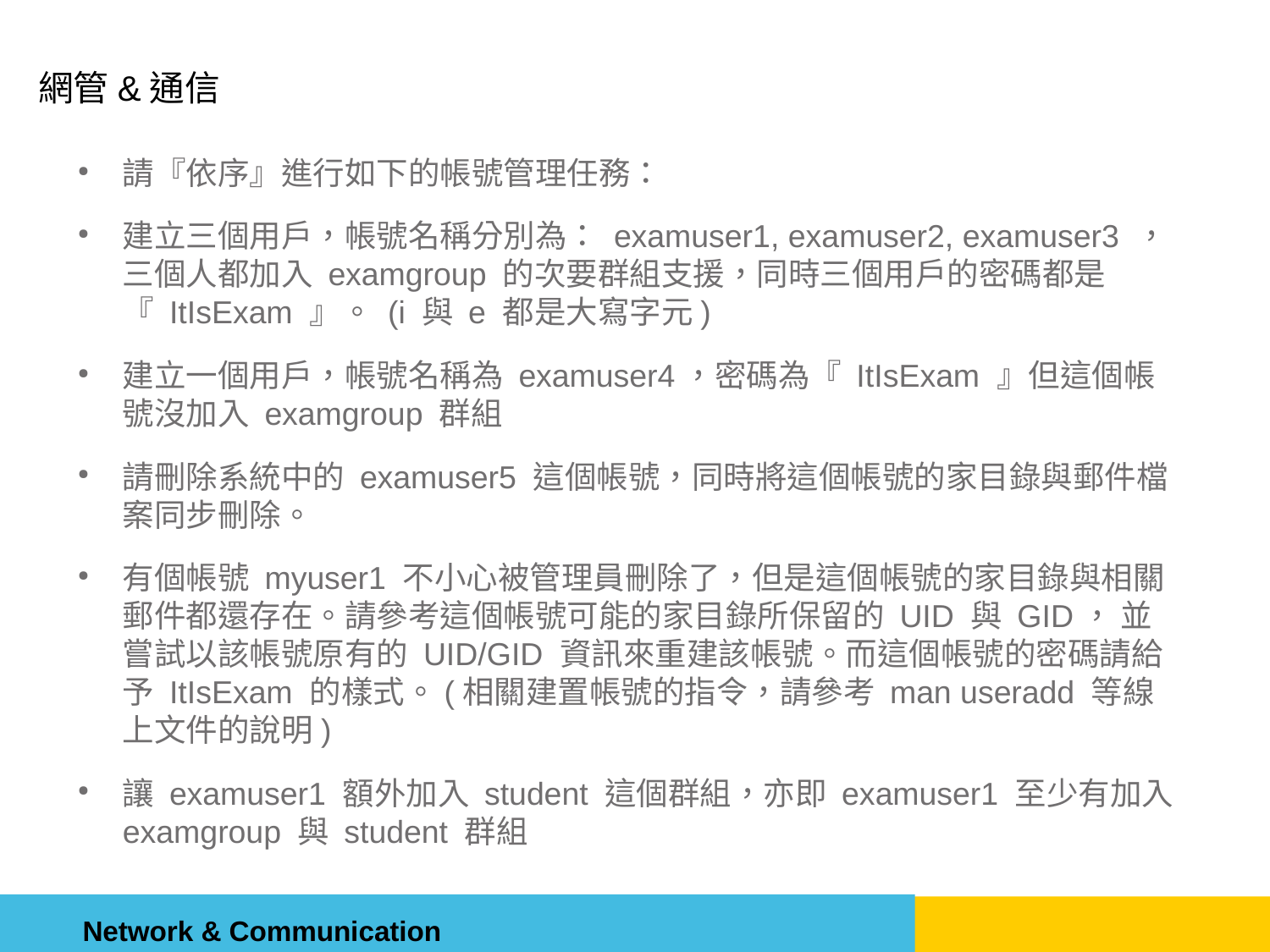

請『依序』進行如下的帳號管理任務：
建立三個用戶，帳號名稱分別為： examuser1, examuser2, examuser3 ，三個人都加入 examgroup 的次要群組支援，同時三個用戶的密碼都是『 ItIsExam 』。 (i 與 e 都是大寫字元)
建立一個用戶，帳號名稱為 examuser4，密碼為『 ItIsExam 』但這個帳號沒加入 examgroup 群組
請刪除系統中的 examuser5 這個帳號，同時將這個帳號的家目錄與郵件檔案同步刪除。
有個帳號 myuser1 不小心被管理員刪除了，但是這個帳號的家目錄與相關郵件都還存在。請參考這個帳號可能的家目錄所保留的 UID 與 GID， 並嘗試以該帳號原有的 UID/GID 資訊來重建該帳號。而這個帳號的密碼請給予 ItIsExam 的樣式。(相關建置帳號的指令，請參考 man useradd 等線上文件的說明)
讓 examuser1 額外加入 student 這個群組，亦即 examuser1 至少有加入 examgroup 與 student 群組